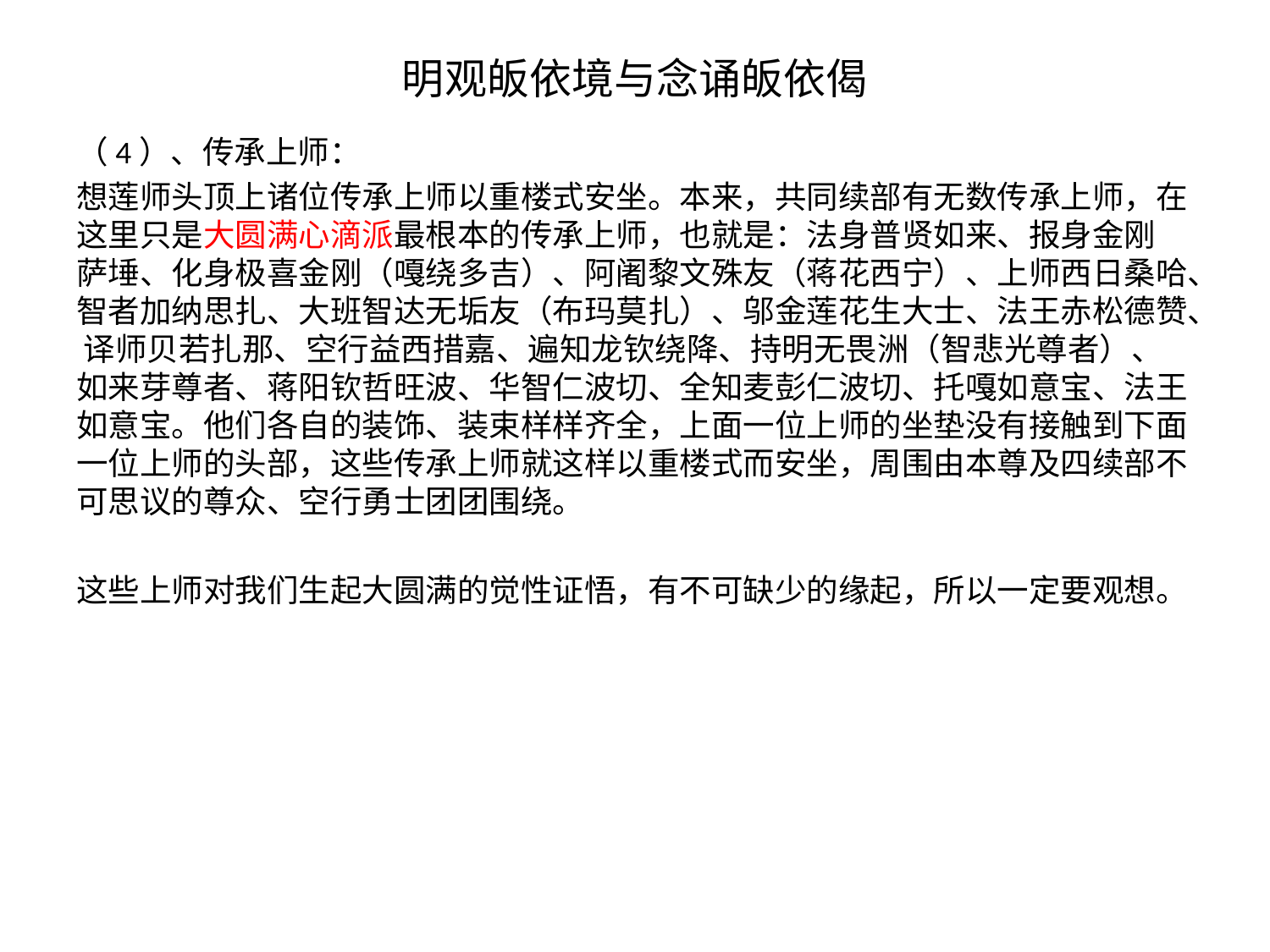

# 明观皈依境与念诵皈依偈
（4）、传承上师：
想莲师头顶上诸位传承上师以重楼式安坐。本来，共同续部有无数传承上师，在这里只是大圆满心滴派最根本的传承上师，也就是：法身普贤如来、报身金刚 萨埵、化身极喜金刚（嘎绕多吉）、阿阇黎文殊友（蒋花西宁）、上师西日桑哈、智者加纳思扎、大班智达无垢友（布玛莫扎）、邬金莲花生大士、法王赤松德赞、 译师贝若扎那、空行益西措嘉、遍知龙钦绕降、持明无畏洲（智悲光尊者）、如来芽尊者、蒋阳钦哲旺波、华智仁波切、全知麦彭仁波切、托嘎如意宝、法王如意宝。他们各自的装饰、装束样样齐全，上面一位上师的坐垫没有接触到下面一位上师的头部，这些传承上师就这样以重楼式而安坐，周围由本尊及四续部不可思议的尊众、空行勇士团团围绕。

这些上师对我们生起大圆满的觉性证悟，有不可缺少的缘起，所以一定要观想。